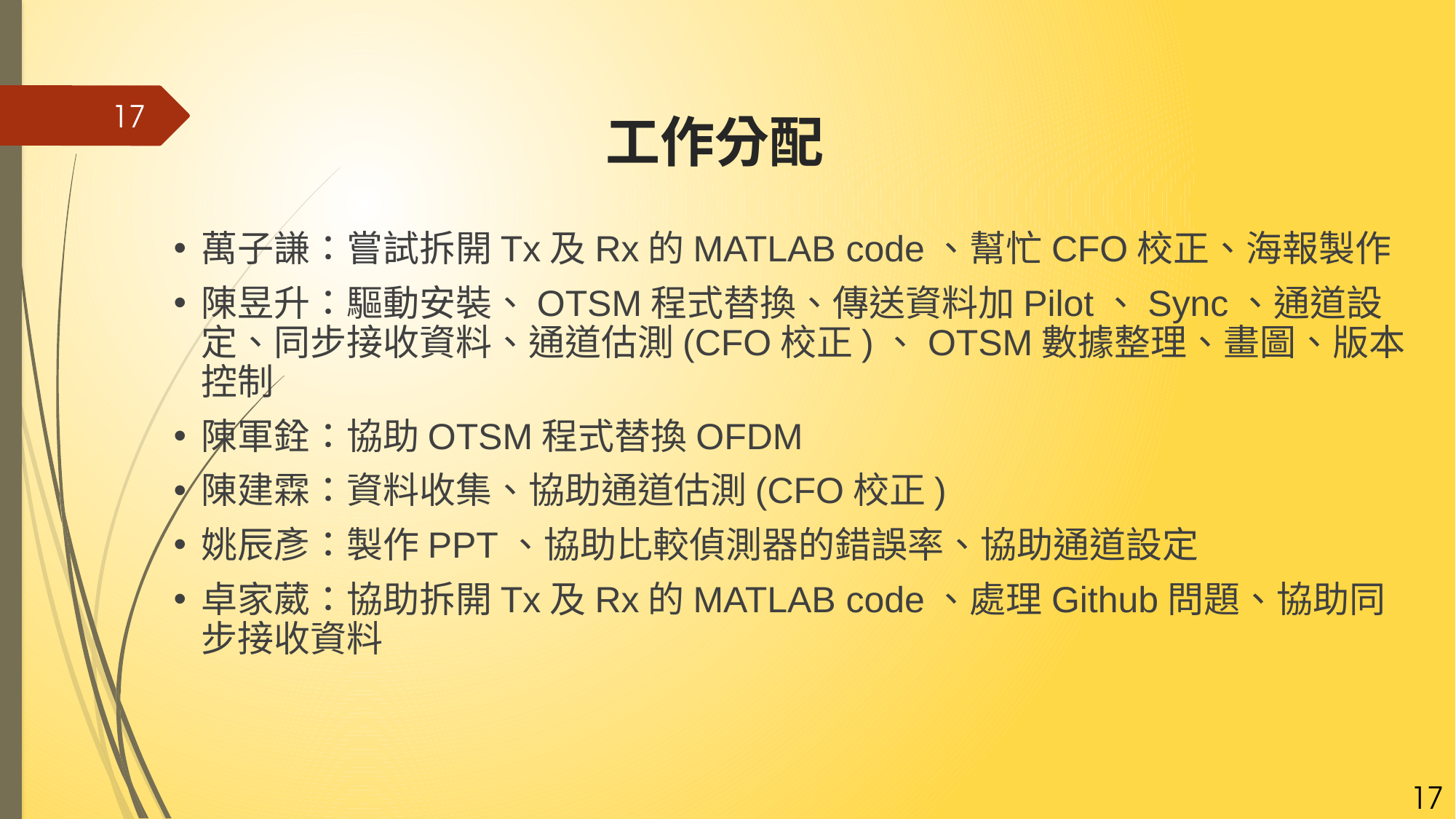

17
# 工作分配
萬子謙：嘗試拆開Tx及Rx的MATLAB code、幫忙CFO校正、海報製作
陳昱升：驅動安裝、OTSM程式替換、傳送資料加Pilot、Sync、通道設定、同步接收資料、通道估測(CFO校正)、OTSM數據整理、畫圖、版本控制
陳軍銓：協助OTSM程式替換OFDM
陳建霖：資料收集、協助通道估測(CFO校正)
姚辰彥：製作PPT、協助比較偵測器的錯誤率、協助通道設定
卓家葳：協助拆開Tx及Rx的MATLAB code、處理Github問題、協助同步接收資料

17